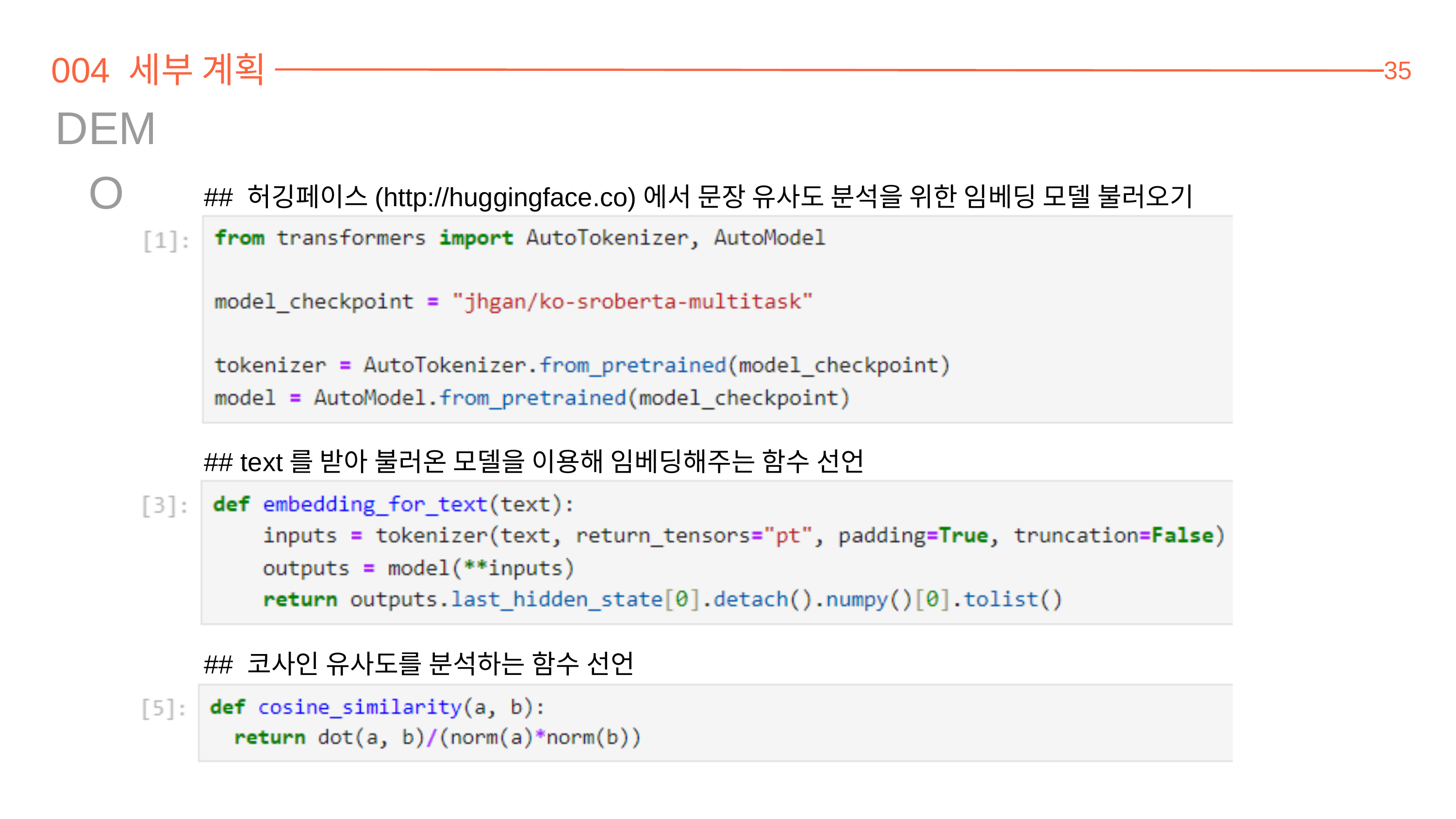

004 세부 계획
35

DEMO
## 허깅페이스(http://huggingface.co)에서 문장 유사도 분석을 위한 임베딩 모델 불러오기

## text를 받아 불러온 모델을 이용해 임베딩해주는 함수 선언

## 코사인 유사도를 분석하는 함수 선언